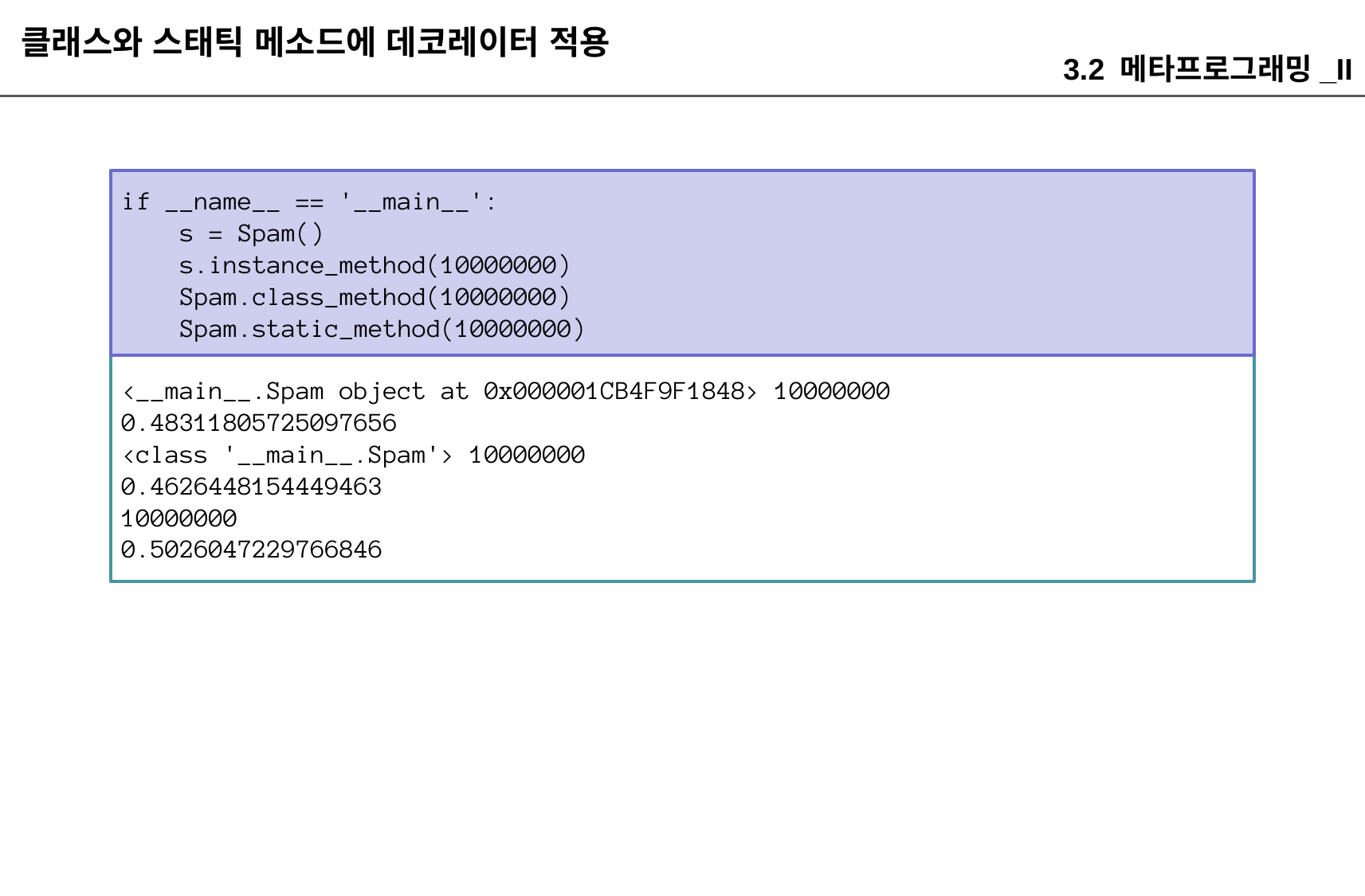

클래스와 스태틱 메소드에 데코레이터 적용
3.2 메타프로그래밍_II
if __name__ == '__main__':
    s = Spam()
    s.instance_method(10000000)
    Spam.class_method(10000000)
    Spam.static_method(10000000)
<__main__.Spam object at 0x000001CB4F9F1848> 10000000
0.48311805725097656
<class '__main__.Spam'> 10000000
0.4626448154449463
10000000
0.5026047229766846